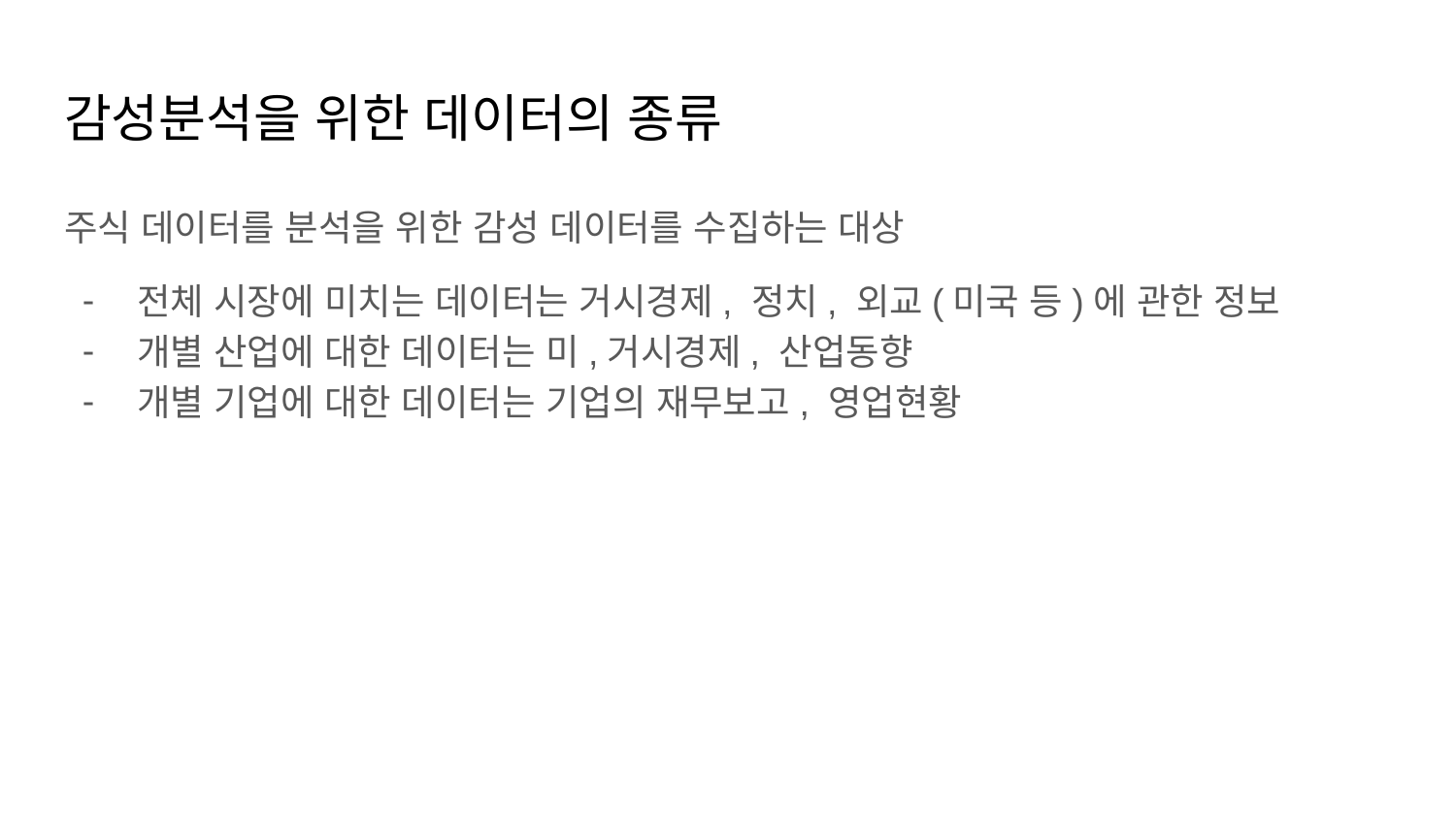

# 감성분석을 위한 데이터의 종류
주식 데이터를 분석을 위한 감성 데이터를 수집하는 대상
전체 시장에 미치는 데이터는 거시경제, 정치, 외교(미국 등)에 관한 정보
개별 산업에 대한 데이터는 미,거시경제, 산업동향
개별 기업에 대한 데이터는 기업의 재무보고, 영업현황